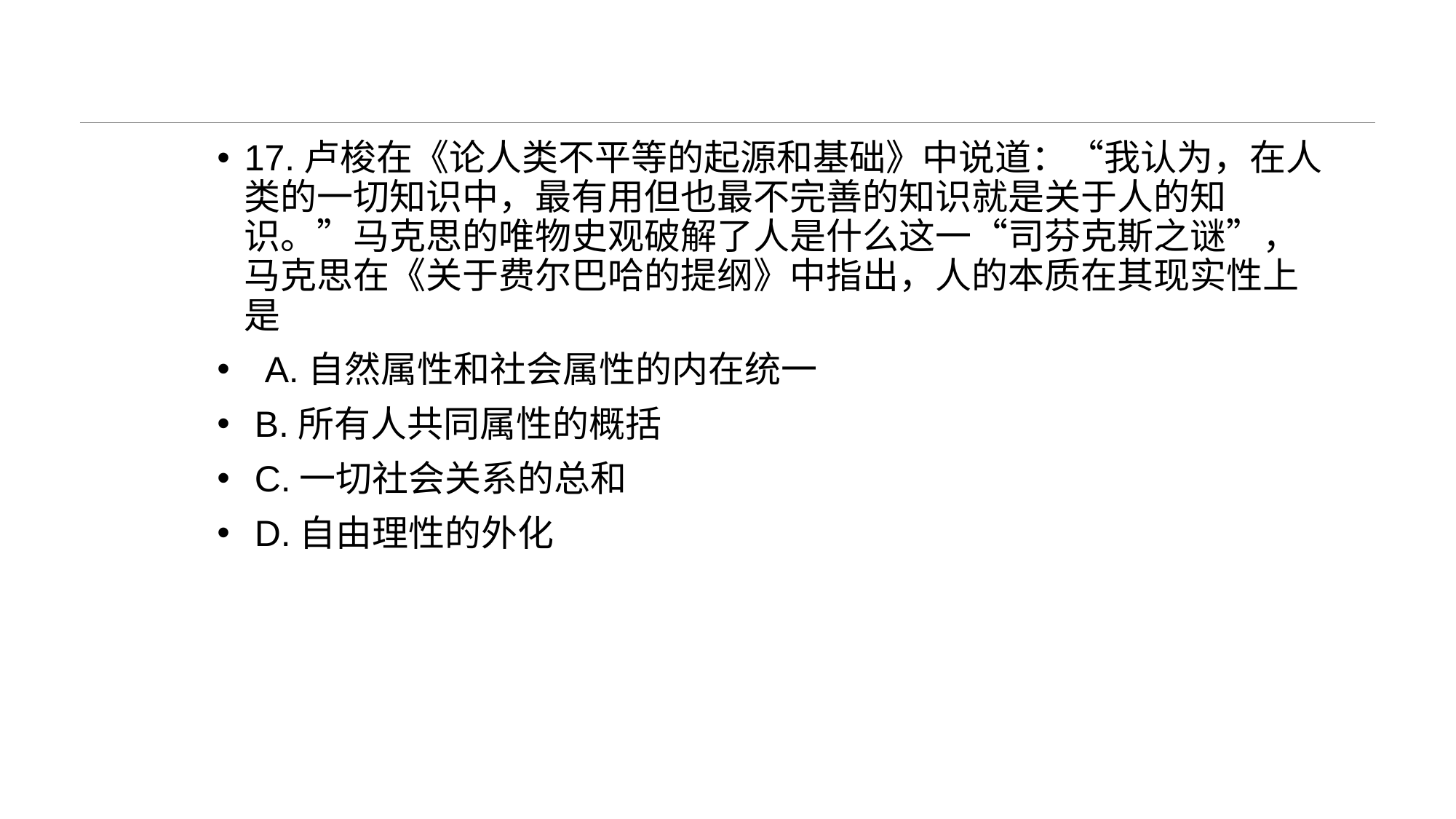

#
17.卢梭在《论人类不平等的起源和基础》中说道：“我认为，在人类的一切知识中，最有用但也最不完善的知识就是关于人的知识。”马克思的唯物史观破解了人是什么这一“司芬克斯之谜”，马克思在《关于费尔巴哈的提纲》中指出，人的本质在其现实性上是
  A.自然属性和社会属性的内在统一
 B.所有人共同属性的概括
 C.一切社会关系的总和
 D.自由理性的外化